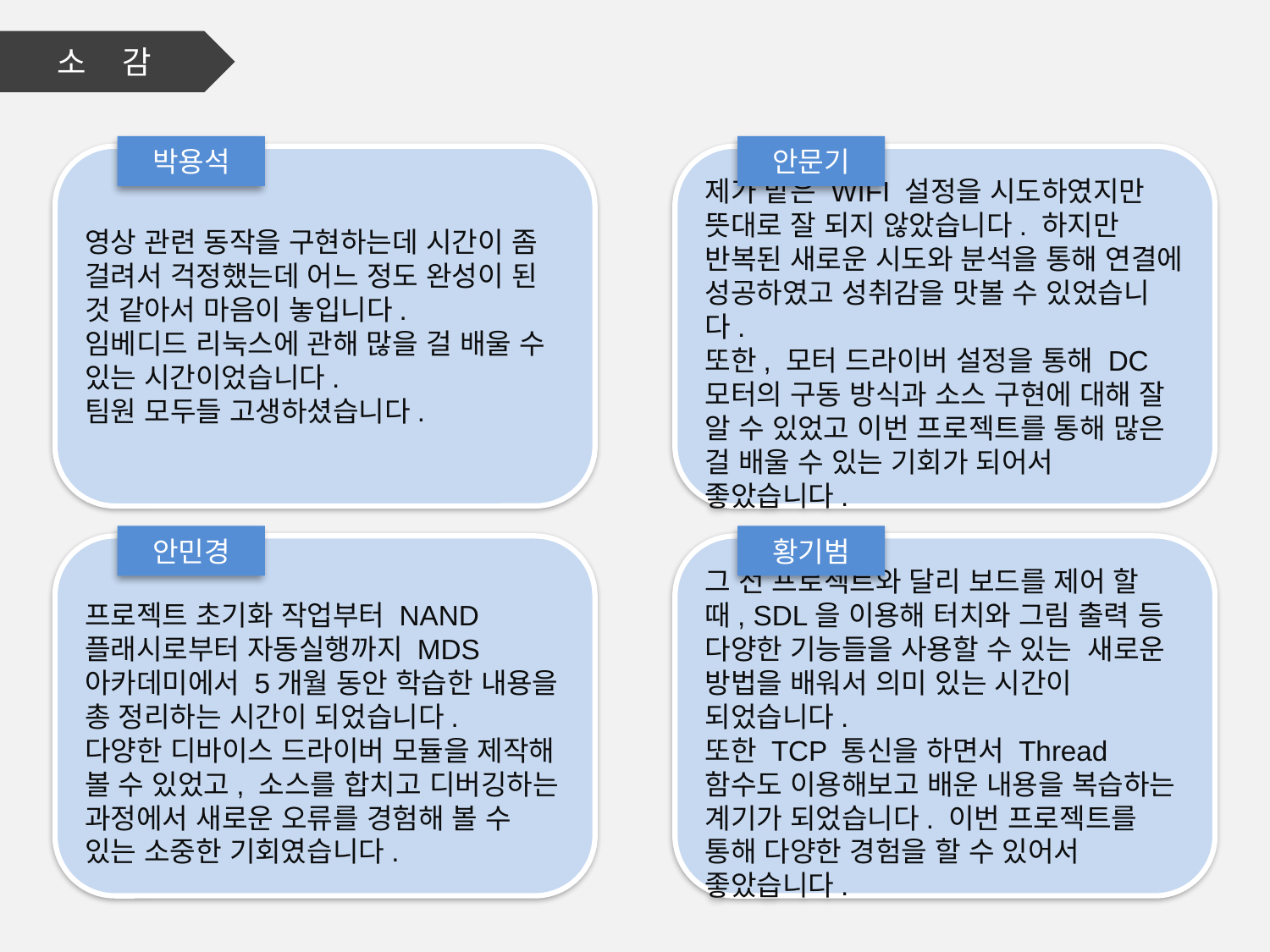

소    감
박용석
안문기
영상 관련 동작을 구현하는데 시간이 좀 걸려서 걱정했는데 어느 정도 완성이 된 것 같아서 마음이 놓입니다.
임베디드 리눅스에 관해 많을 걸 배울 수 있는 시간이었습니다.
팀원 모두들 고생하셨습니다.

제가 맡은 WIFI 설정을 시도하였지만 뜻대로 잘 되지 않았습니다. 하지만 반복된 새로운 시도와 분석을 통해 연결에 성공하였고 성취감을 맛볼 수 있었습니다.
또한, 모터 드라이버 설정을 통해 DC 모터의 구동 방식과 소스 구현에 대해 잘 알 수 있었고 이번 프로젝트를 통해 많은 걸 배울 수 있는 기회가 되어서 좋았습니다.
안민경
황기범

프로젝트 초기화 작업부터 NAND 플래시로부터 자동실행까지 MDS아카데미에서 5개월 동안 학습한 내용을 총 정리하는 시간이 되었습니다.
다양한 디바이스 드라이버 모듈을 제작해 볼 수 있었고, 소스를 합치고 디버깅하는 과정에서 새로운 오류를 경험해 볼 수 있는 소중한 기회였습니다.

그 전 프로젝트와 달리 보드를 제어 할 때, SDL을 이용해 터치와 그림 출력 등 다양한 기능들을 사용할 수 있는  새로운 방법을 배워서 의미 있는 시간이 되었습니다.
또한 TCP 통신을 하면서 Thread 함수도 이용해보고 배운 내용을 복습하는 계기가 되었습니다. 이번 프로젝트를 통해 다양한 경험을 할 수 있어서 좋았습니다.